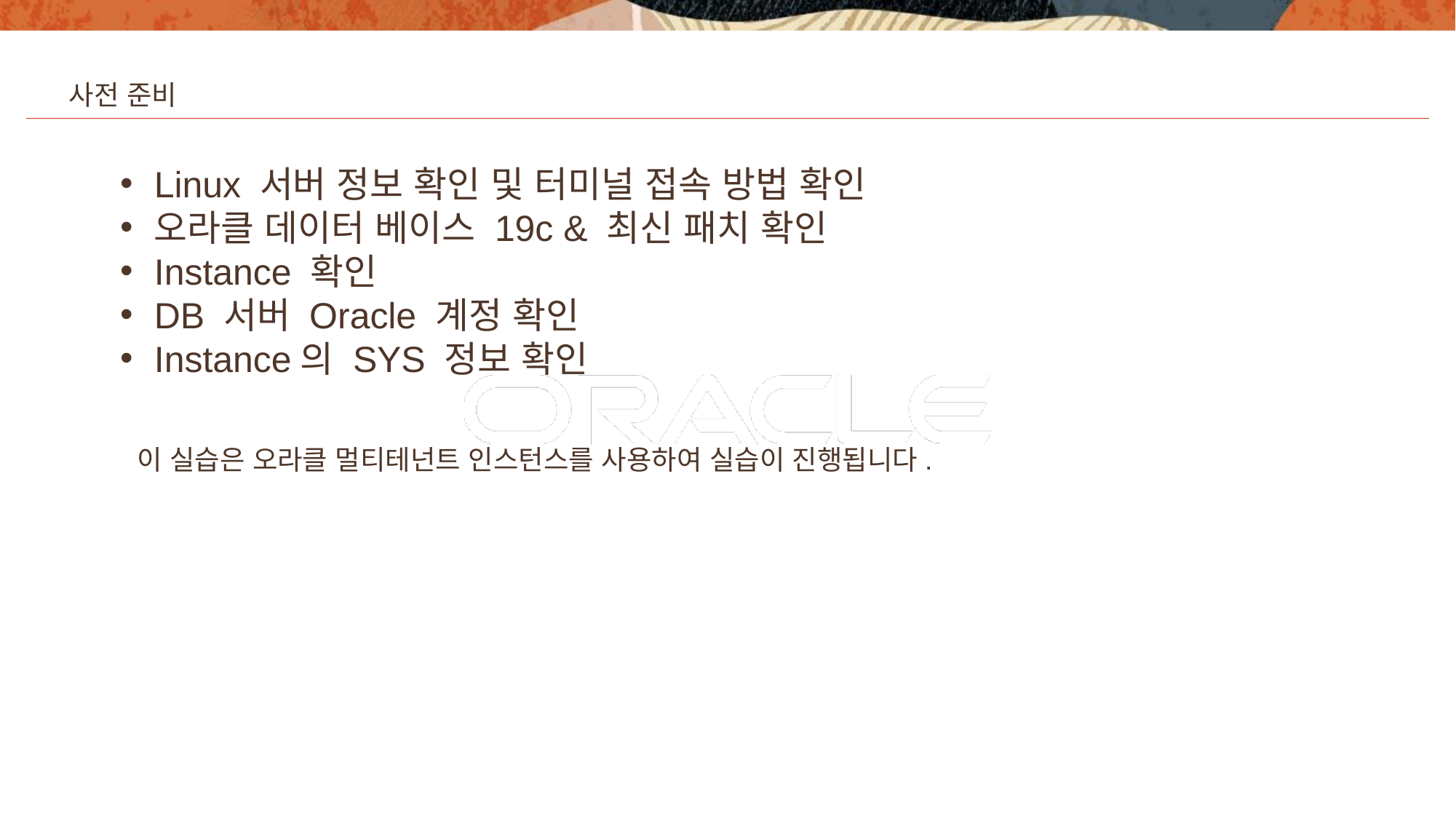

사전 준비
Linux 서버 정보 확인 및 터미널 접속 방법 확인
오라클 데이터 베이스 19c & 최신 패치 확인
Instance 확인
DB 서버 Oracle 계정 확인
Instance의 SYS 정보 확인
이 실습은 오라클 멀티테넌트 인스턴스를 사용하여 실습이 진행됩니다.
17
Copyright © 2020, Oracle and/or its affiliates. All rights reserved.